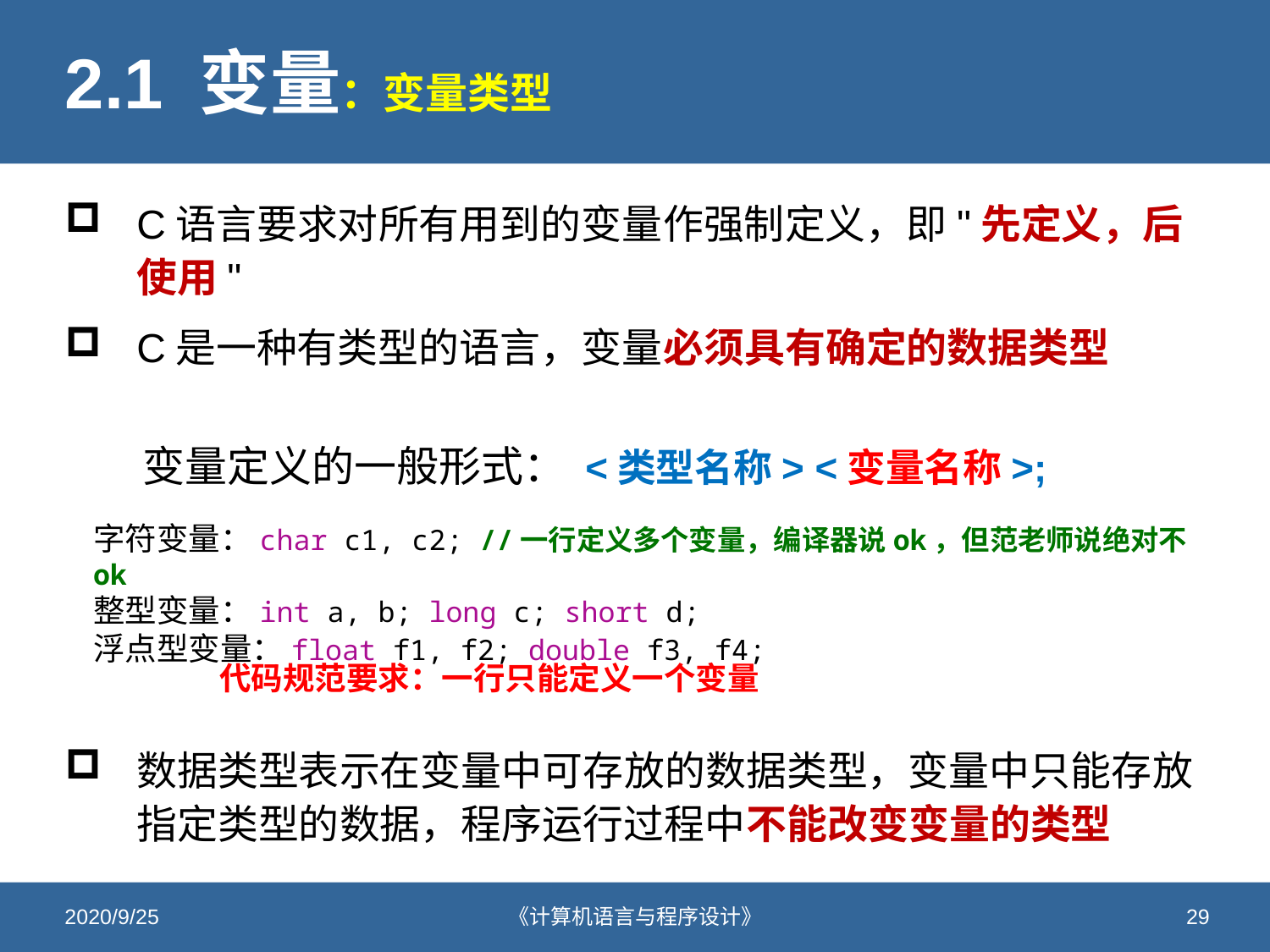

# 2.1 变量：变量类型
C语言要求对所有用到的变量作强制定义，即"先定义，后使用"
C是一种有类型的语言，变量必须具有确定的数据类型

数据类型表示在变量中可存放的数据类型，变量中只能存放指定类型的数据，程序运行过程中不能改变变量的类型
变量定义的一般形式： <类型名称> <变量名称>;
字符变量：char c1, c2; //一行定义多个变量，编译器说ok，但范老师说绝对不ok
整型变量：int a, b; long c; short d;
浮点型变量：float f1, f2; double f3, f4;
代码规范要求：一行只能定义一个变量
2020/9/25
《计算机语言与程序设计》
29